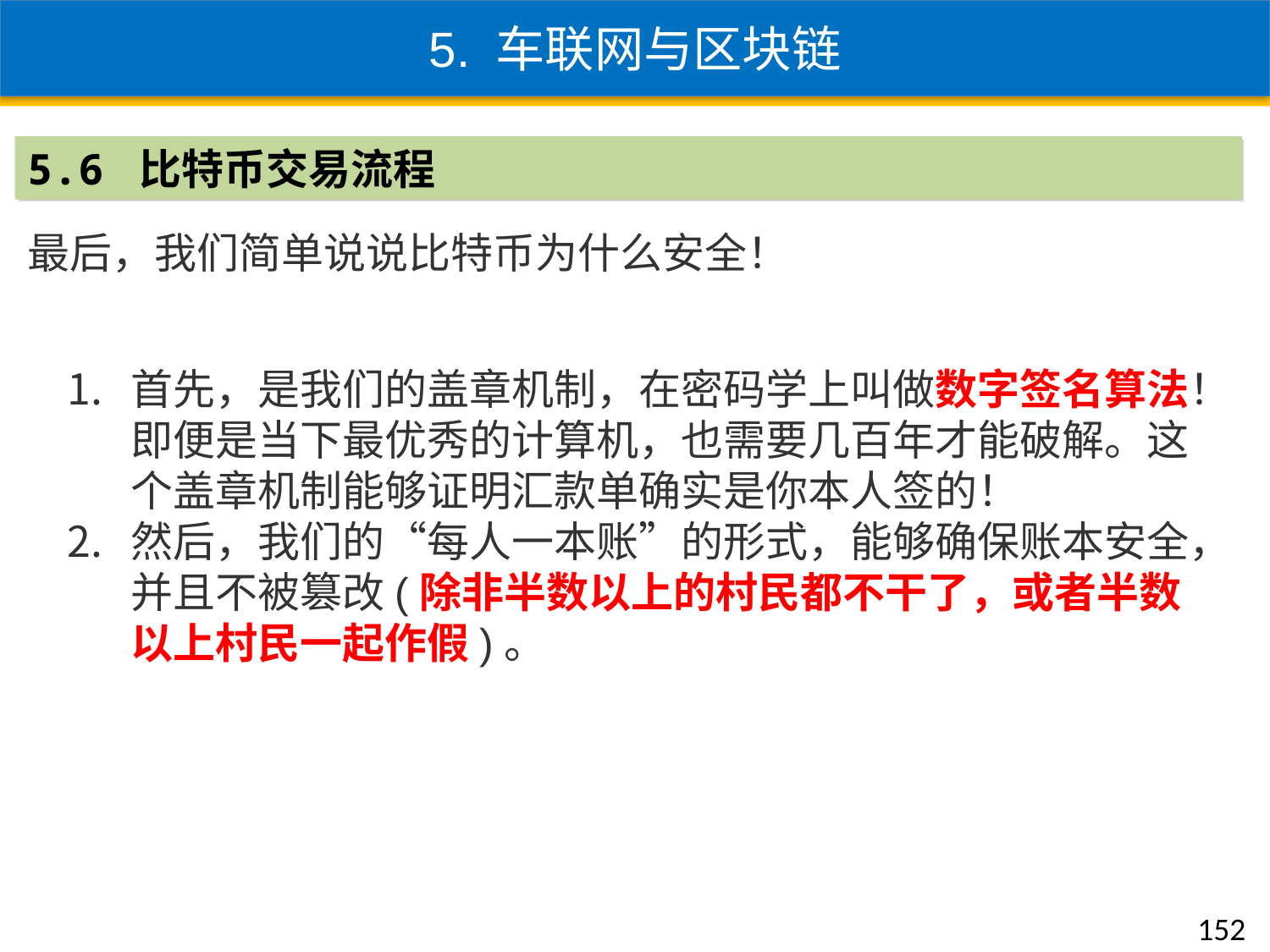

5. 车联网与区块链
5.6 比特币交易流程
最后，我们简单说说比特币为什么安全！
首先，是我们的盖章机制，在密码学上叫做数字签名算法！即便是当下最优秀的计算机，也需要几百年才能破解。这个盖章机制能够证明汇款单确实是你本人签的！
然后，我们的“每人一本账”的形式，能够确保账本安全，并且不被篡改(除非半数以上的村民都不干了，或者半数以上村民一起作假)。
152